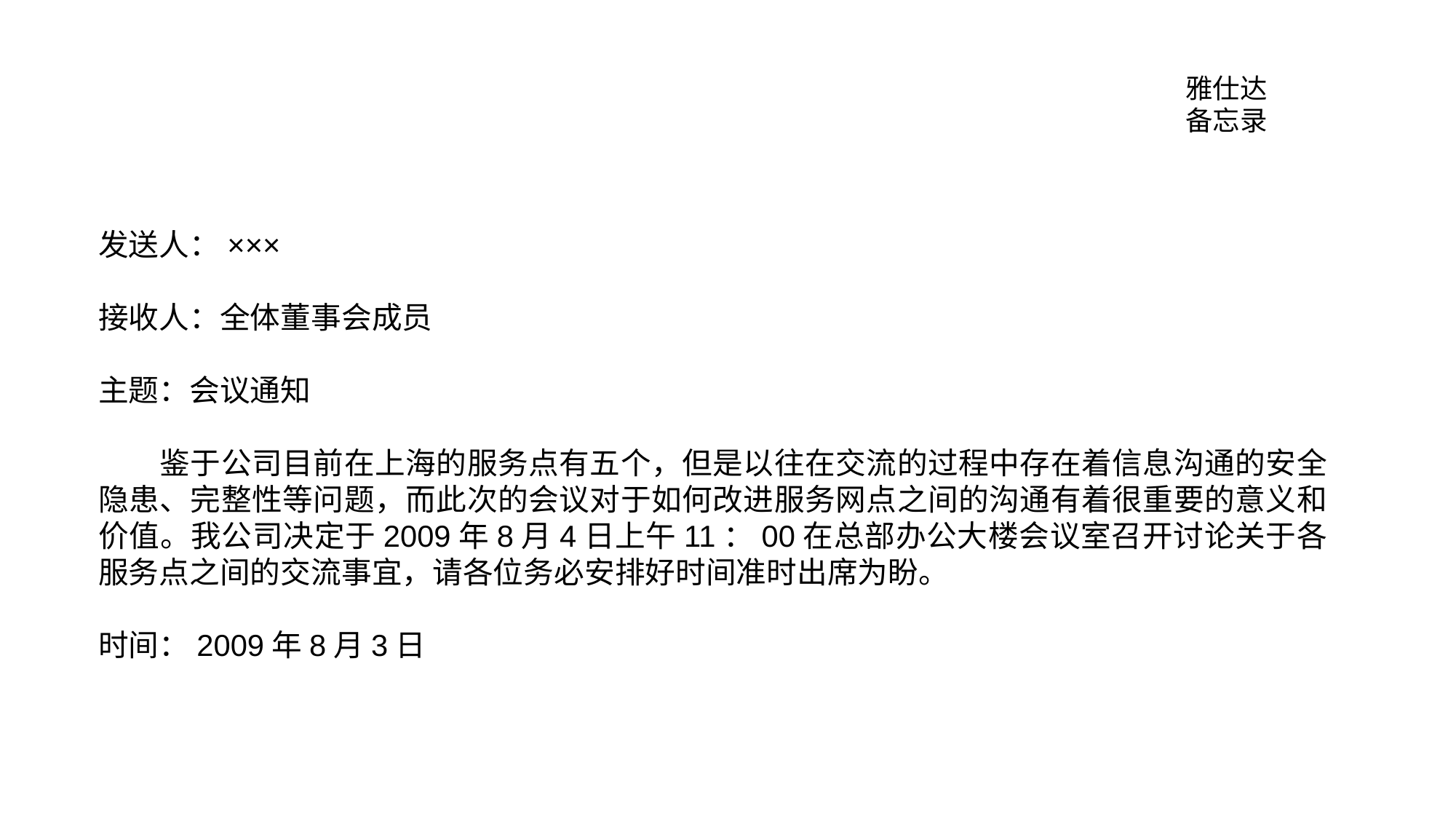

雅仕达
备忘录
发送人：×××

接收人：全体董事会成员

主题：会议通知

　　鉴于公司目前在上海的服务点有五个，但是以往在交流的过程中存在着信息沟通的安全隐患、完整性等问题，而此次的会议对于如何改进服务网点之间的沟通有着很重要的意义和价值。我公司决定于2009年8月4日上午11：00在总部办公大楼会议室召开讨论关于各服务点之间的交流事宜，请各位务必安排好时间准时出席为盼。

时间：2009年8月3日